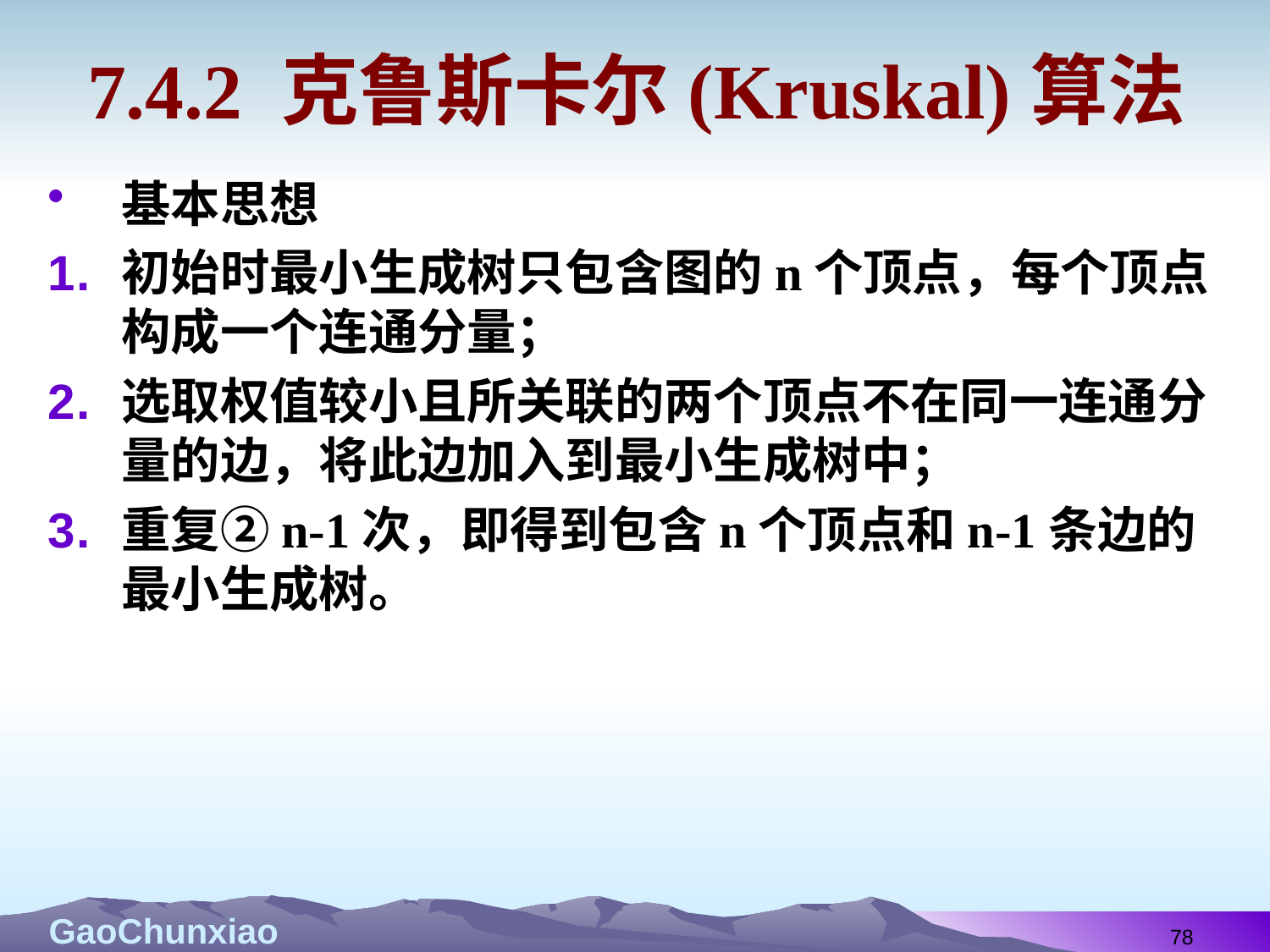

# 7.4.2 克鲁斯卡尔(Kruskal)算法
基本思想
初始时最小生成树只包含图的n个顶点，每个顶点构成一个连通分量；
选取权值较小且所关联的两个顶点不在同一连通分量的边，将此边加入到最小生成树中；
重复②n-1次，即得到包含n个顶点和n-1条边的最小生成树。
78